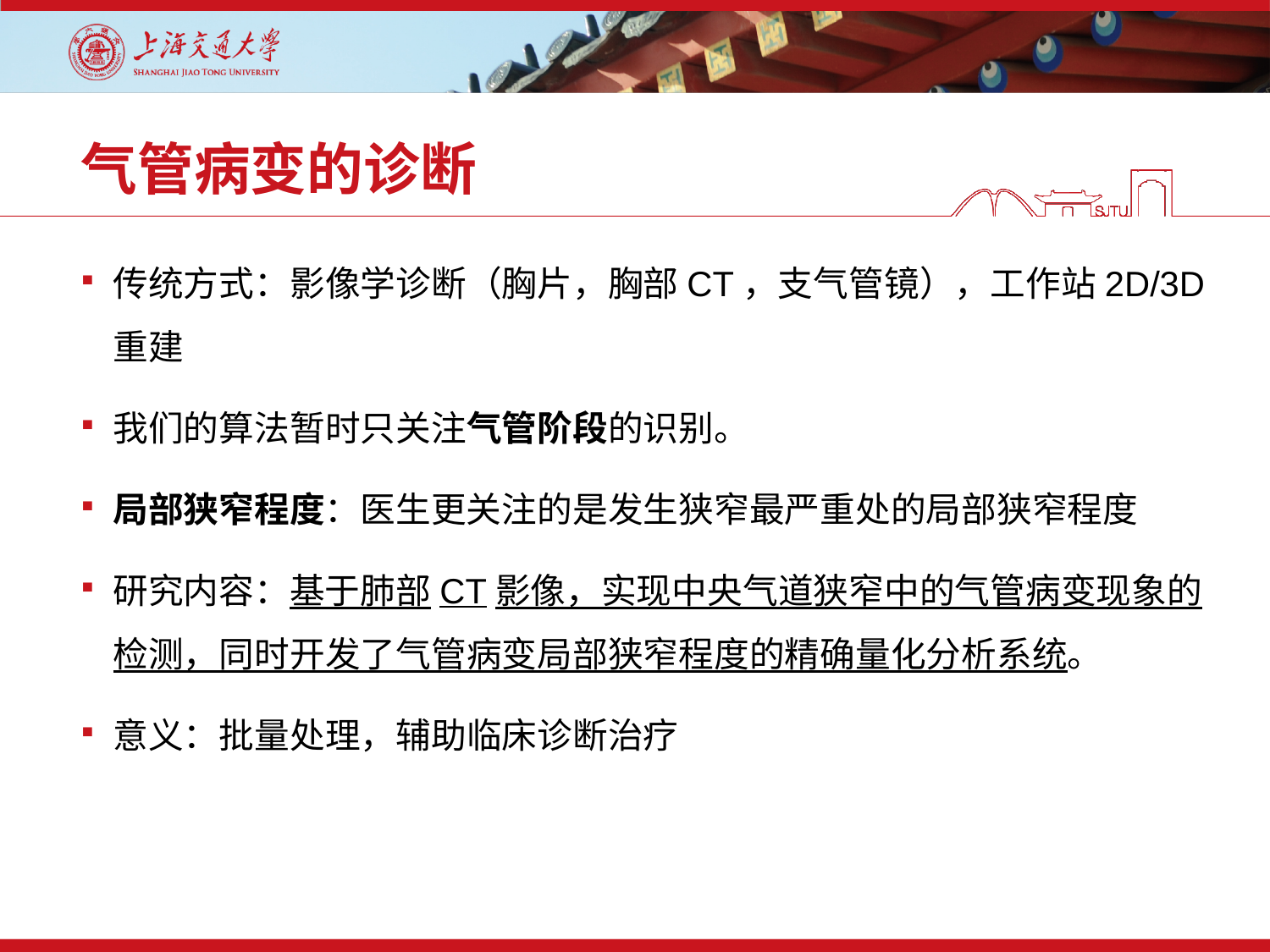

# 气管病变的诊断
传统方式：影像学诊断（胸片，胸部CT，支气管镜），工作站2D/3D重建
我们的算法暂时只关注气管阶段的识别。
局部狭窄程度：医生更关注的是发生狭窄最严重处的局部狭窄程度
研究内容：基于肺部CT影像，实现中央气道狭窄中的气管病变现象的检测，同时开发了气管病变局部狭窄程度的精确量化分析系统。
意义：批量处理，辅助临床诊断治疗